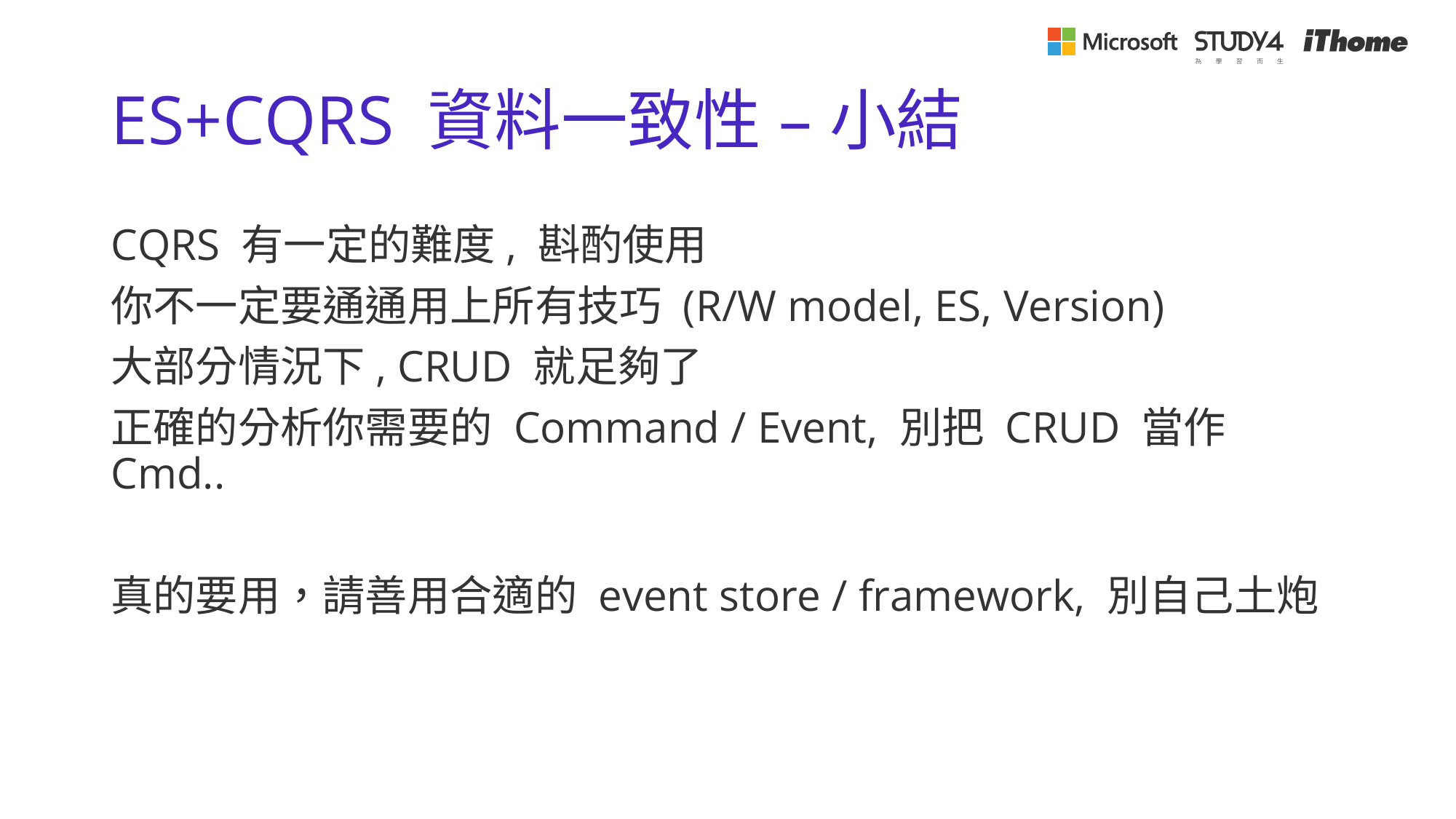

# ES+CQRS 資料一致性 – 小結
CQRS 有一定的難度, 斟酌使用
你不一定要通通用上所有技巧 (R/W model, ES, Version)
大部分情況下, CRUD 就足夠了
正確的分析你需要的 Command / Event, 別把 CRUD 當作 Cmd..

真的要用，請善用合適的 event store / framework, 別自己土炮